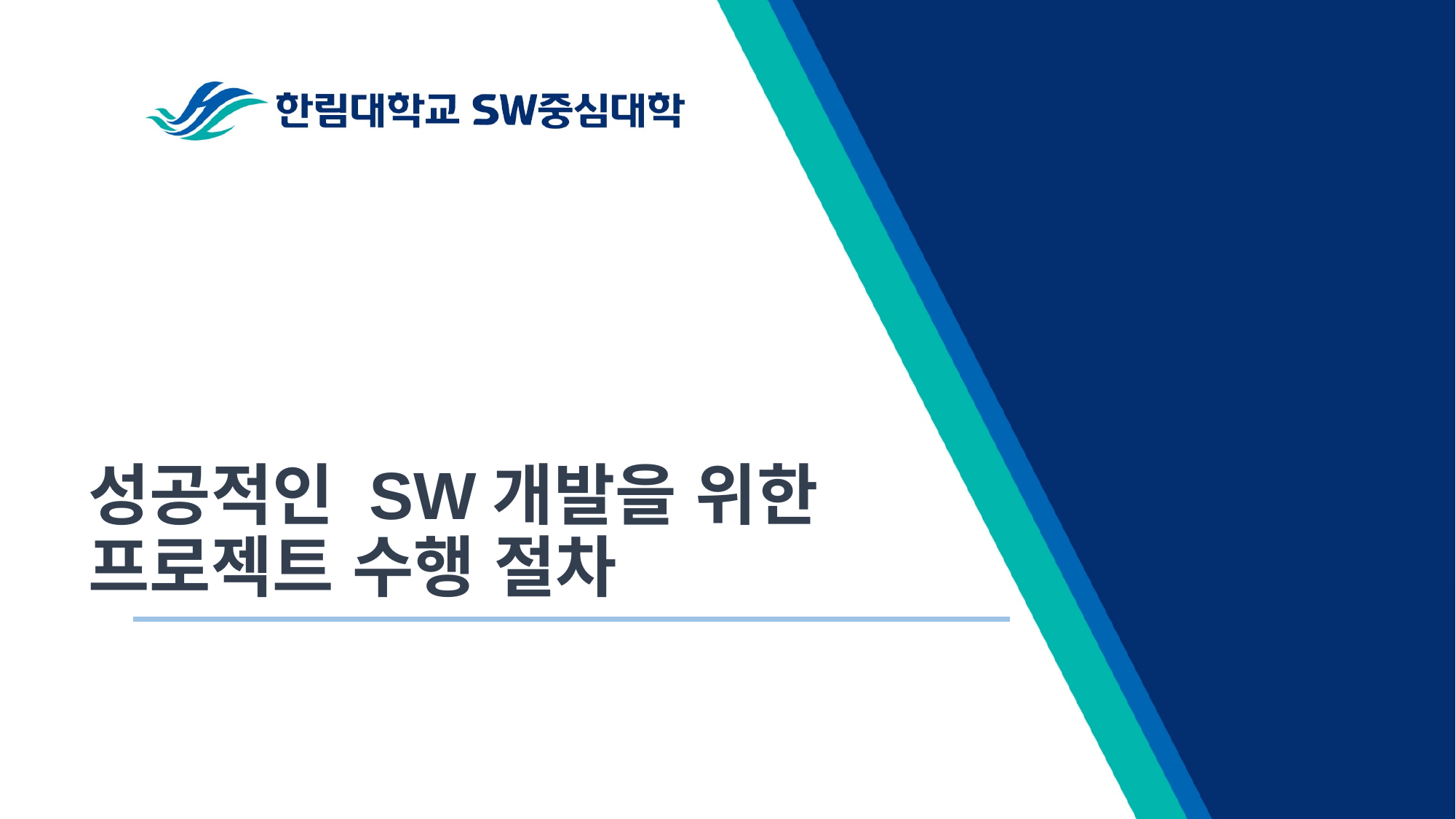

# 성공적인 SW개발을 위한 프로젝트 수행 절차